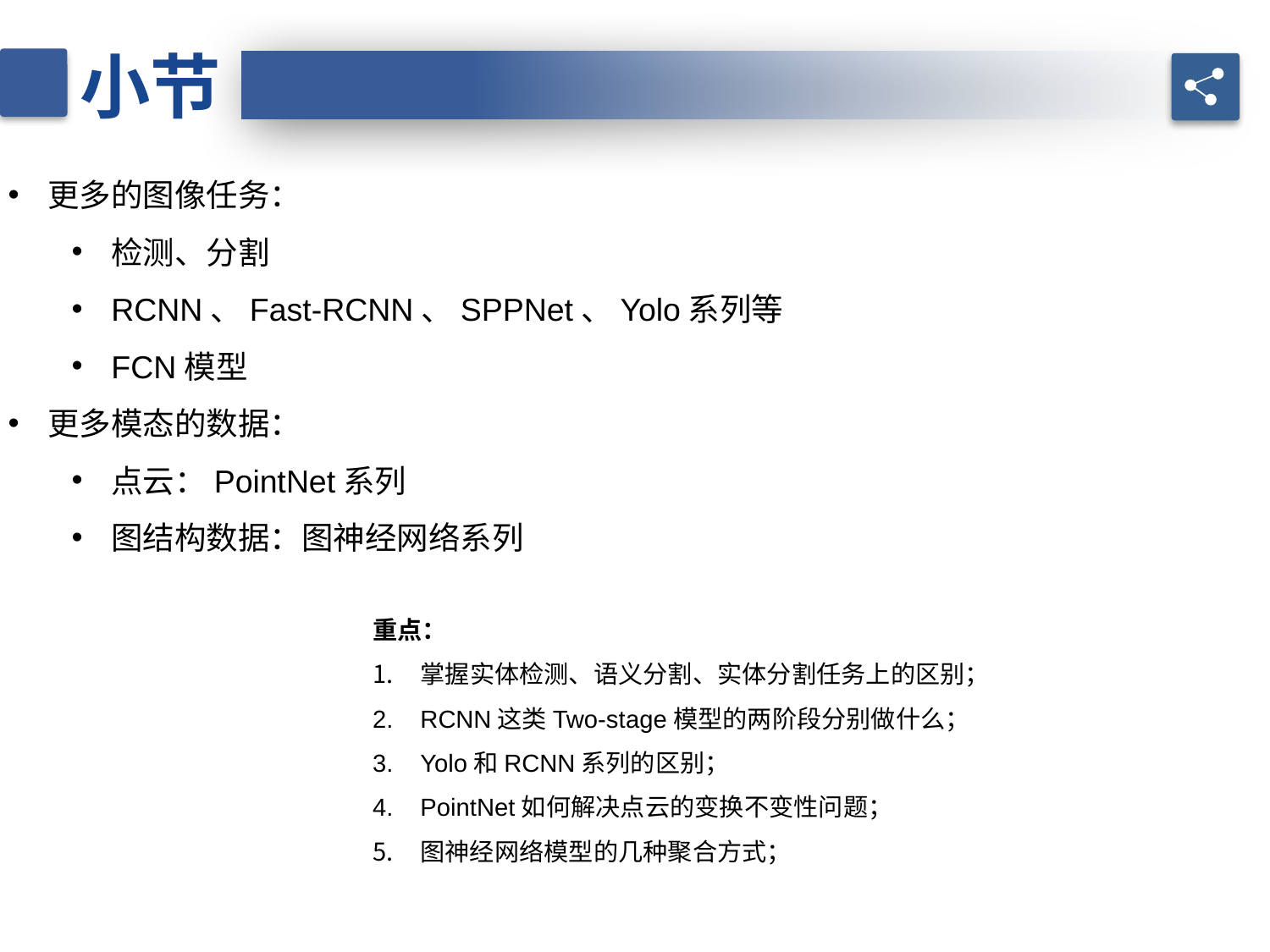

小节

更多的图像任务：
检测、分割
RCNN、Fast-RCNN、SPPNet、Yolo系列等
FCN模型
更多模态的数据：
点云：PointNet系列
图结构数据：图神经网络系列
重点：
掌握实体检测、语义分割、实体分割任务上的区别；
RCNN这类Two-stage模型的两阶段分别做什么；
Yolo和RCNN系列的区别；
PointNet如何解决点云的变换不变性问题；
图神经网络模型的几种聚合方式；